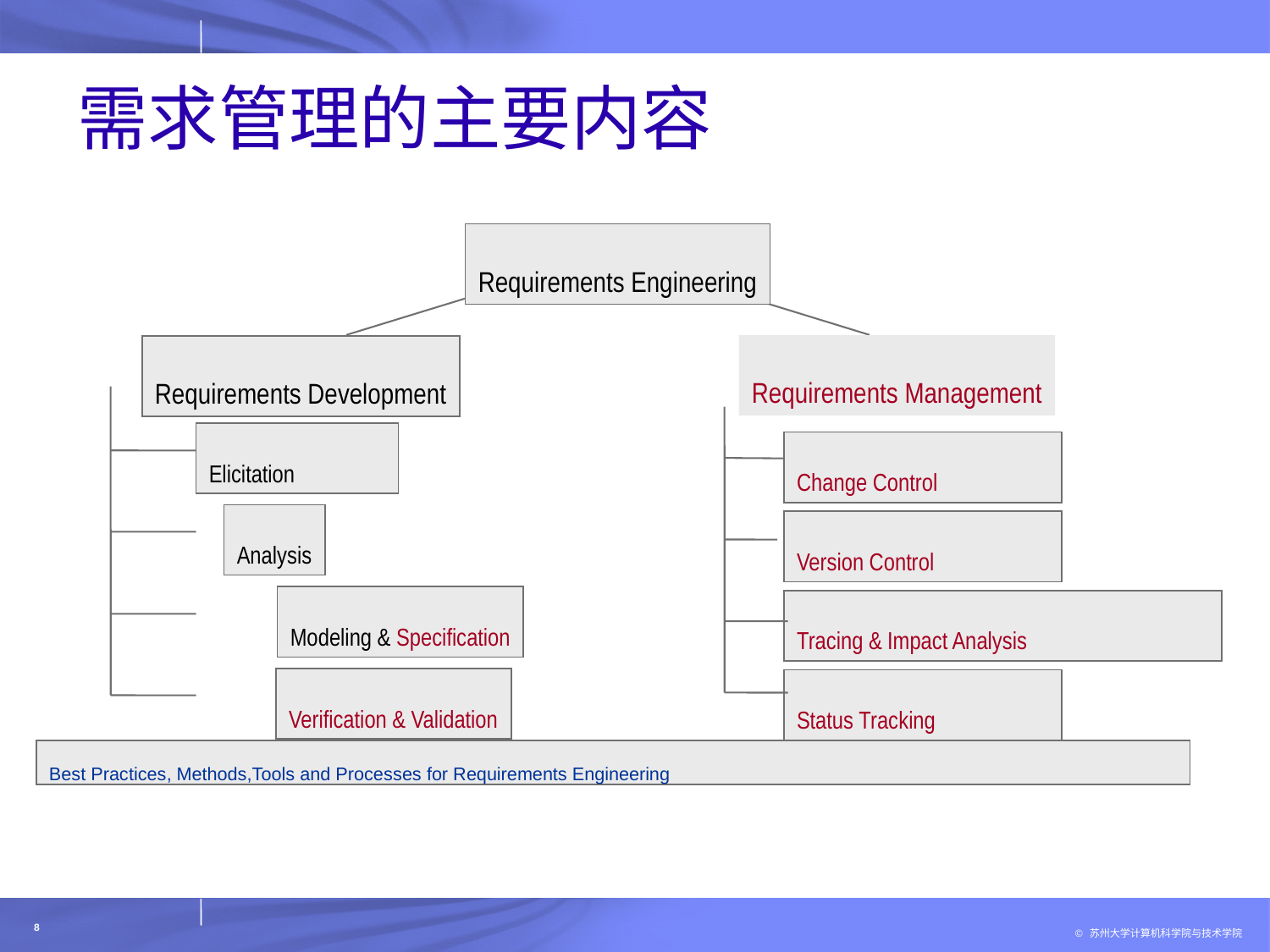

# 需求管理的主要内容
Requirements Engineering

Requirements Management
Requirements Development

Elicitation

Analysis

Modeling & Specification

Verification & Validation

Change Control

Version Control

Tracing & Impact Analysis

Status Tracking

Best Practices, Methods,Tools and Processes for Requirements Engineering
8